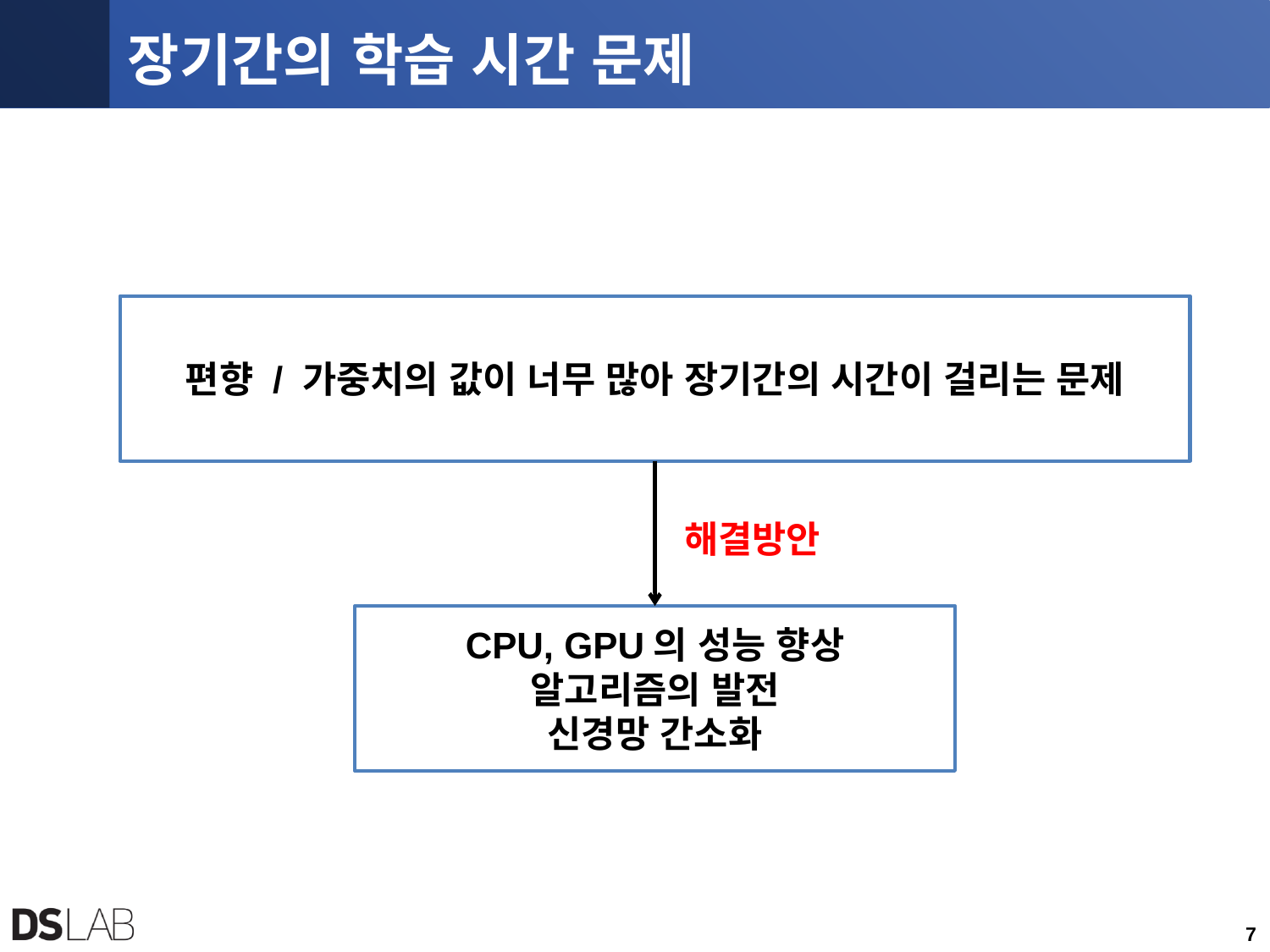

# 장기간의 학습 시간 문제

편향 / 가중치의 값이 너무 많아 장기간의 시간이 걸리는 문제
해결방안
CPU, GPU의 성능 향상
알고리즘의 발전
신경망 간소화
7